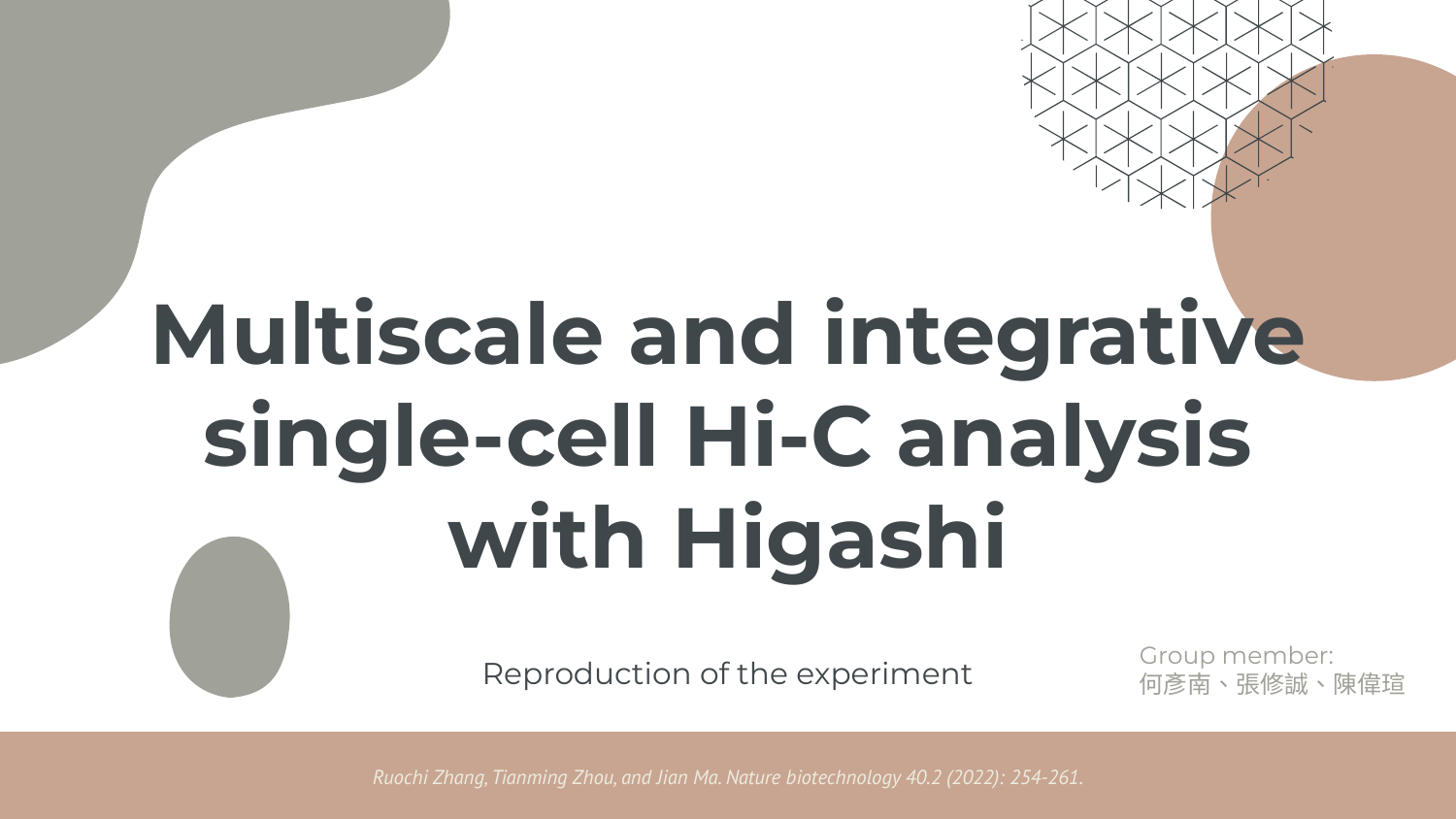

# Multiscale and integrative single-cell Hi-C analysis with Higashi
Group member:
何彥南、張修誠、陳偉瑄
Reproduction of the experiment
Ruochi Zhang, Tianming Zhou, and Jian Ma. Nature biotechnology 40.2 (2022): 254-261.